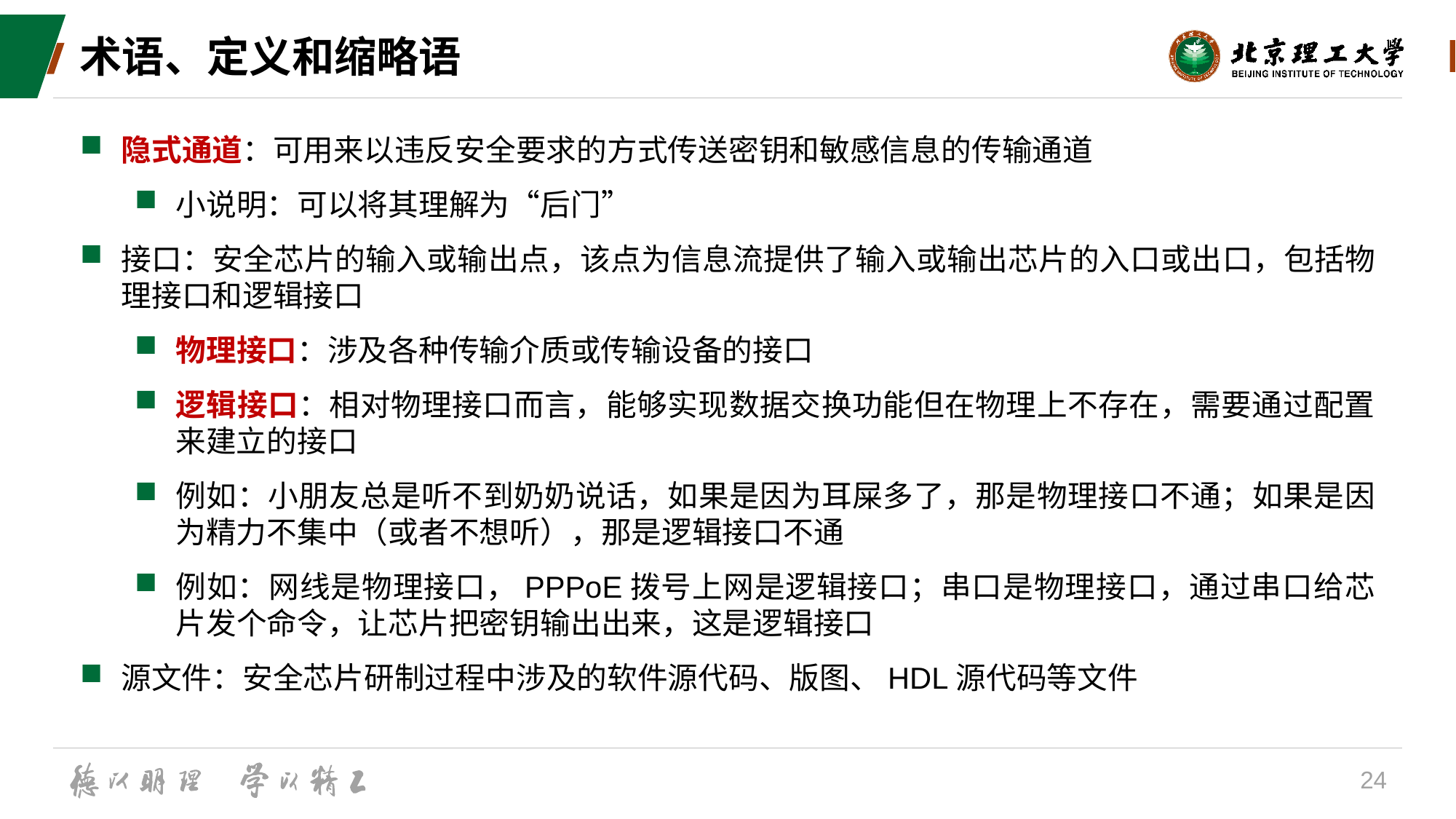

# 术语、定义和缩略语
隐式通道：可用来以违反安全要求的方式传送密钥和敏感信息的传输通道
小说明：可以将其理解为“后门”
接口：安全芯片的输入或输出点，该点为信息流提供了输入或输出芯片的入口或出口，包括物理接口和逻辑接口
物理接口：涉及各种传输介质或传输设备的接口
逻辑接口：相对物理接口而言，能够实现数据交换功能但在物理上不存在，需要通过配置来建立的接口
例如：小朋友总是听不到奶奶说话，如果是因为耳屎多了，那是物理接口不通；如果是因为精力不集中（或者不想听），那是逻辑接口不通
例如：网线是物理接口，PPPoE拨号上网是逻辑接口；串口是物理接口，通过串口给芯片发个命令，让芯片把密钥输出出来，这是逻辑接口
源文件：安全芯片研制过程中涉及的软件源代码、版图、HDL源代码等文件